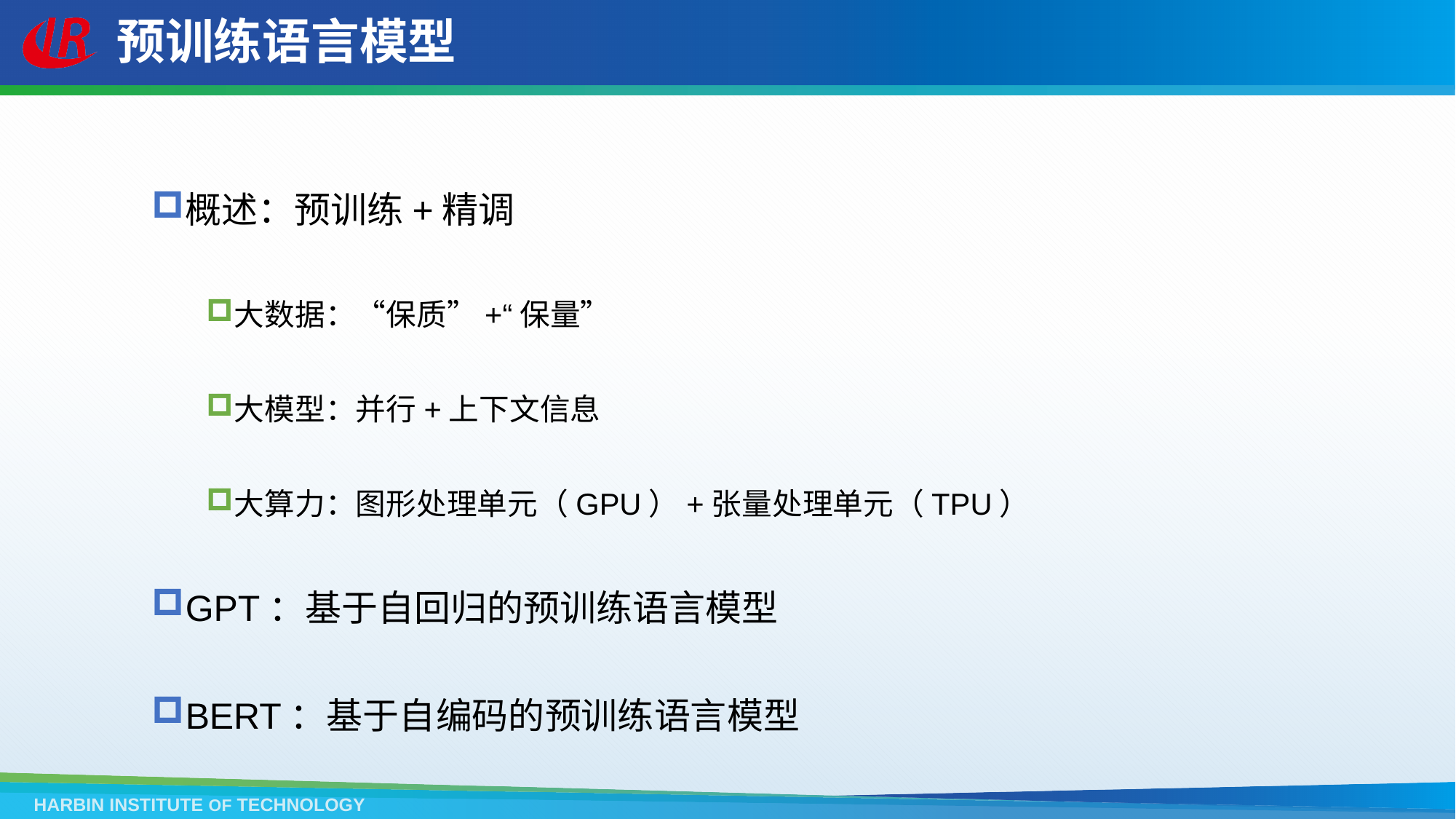

# 预训练语言模型

概述：预训练+精调

大数据：“保质”+“保量”

大模型：并行+上下文信息

大算力：图形处理单元（GPU）+张量处理单元（TPU）

GPT：基于自回归的预训练语言模型

BERT：基于自编码的预训练语言模型

23
HARBIN INSTITUTE OF TECHNOLOGY